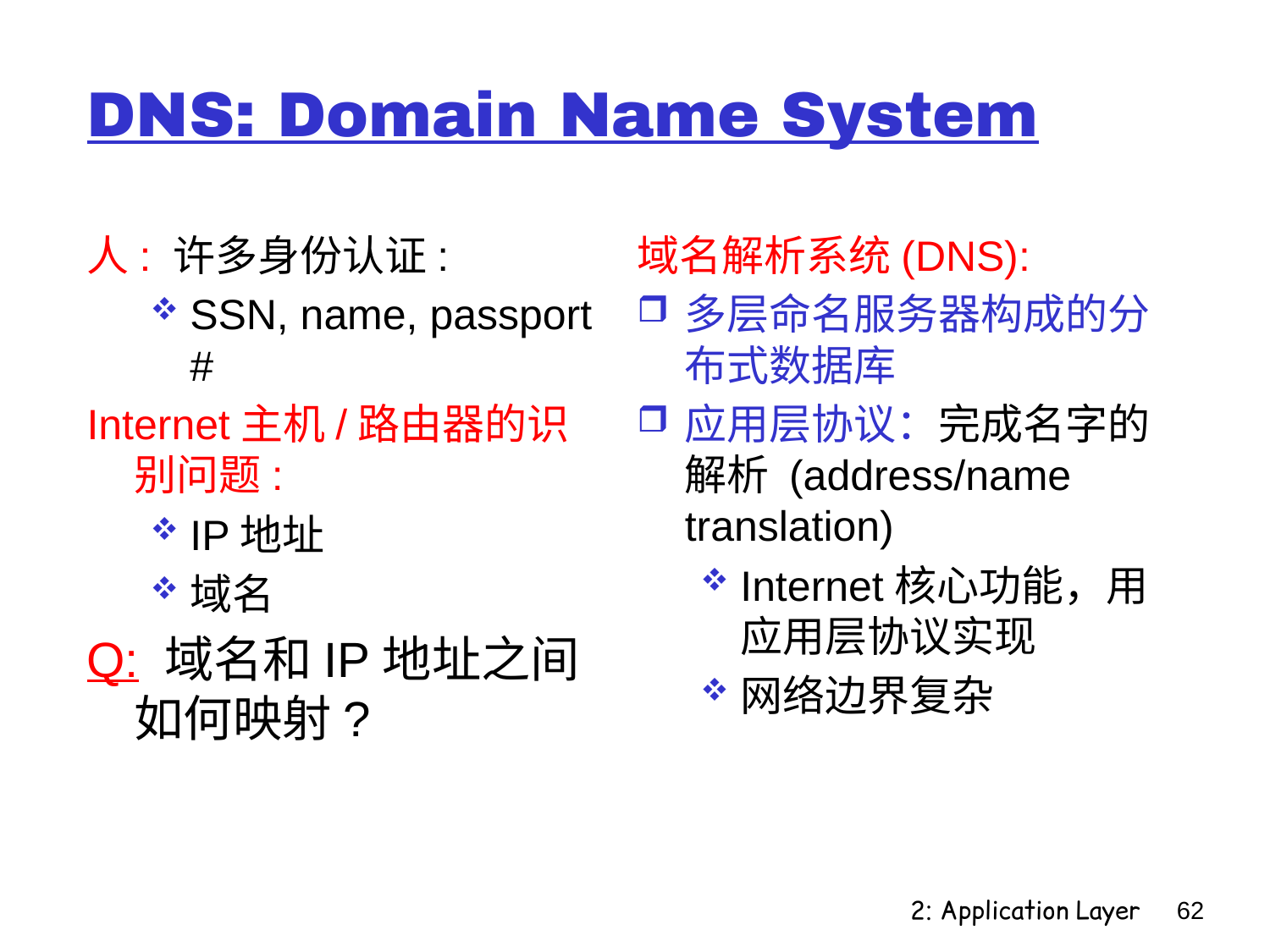

# DNS: Domain Name System
人: 许多身份认证:
SSN, name, passport #
Internet主机/路由器的识别问题:
IP地址
域名
Q: 域名和IP地址之间如何映射?
域名解析系统(DNS):
多层命名服务器构成的分布式数据库
应用层协议：完成名字的解析 (address/name translation)
Internet核心功能，用应用层协议实现
网络边界复杂
2: Application Layer
62